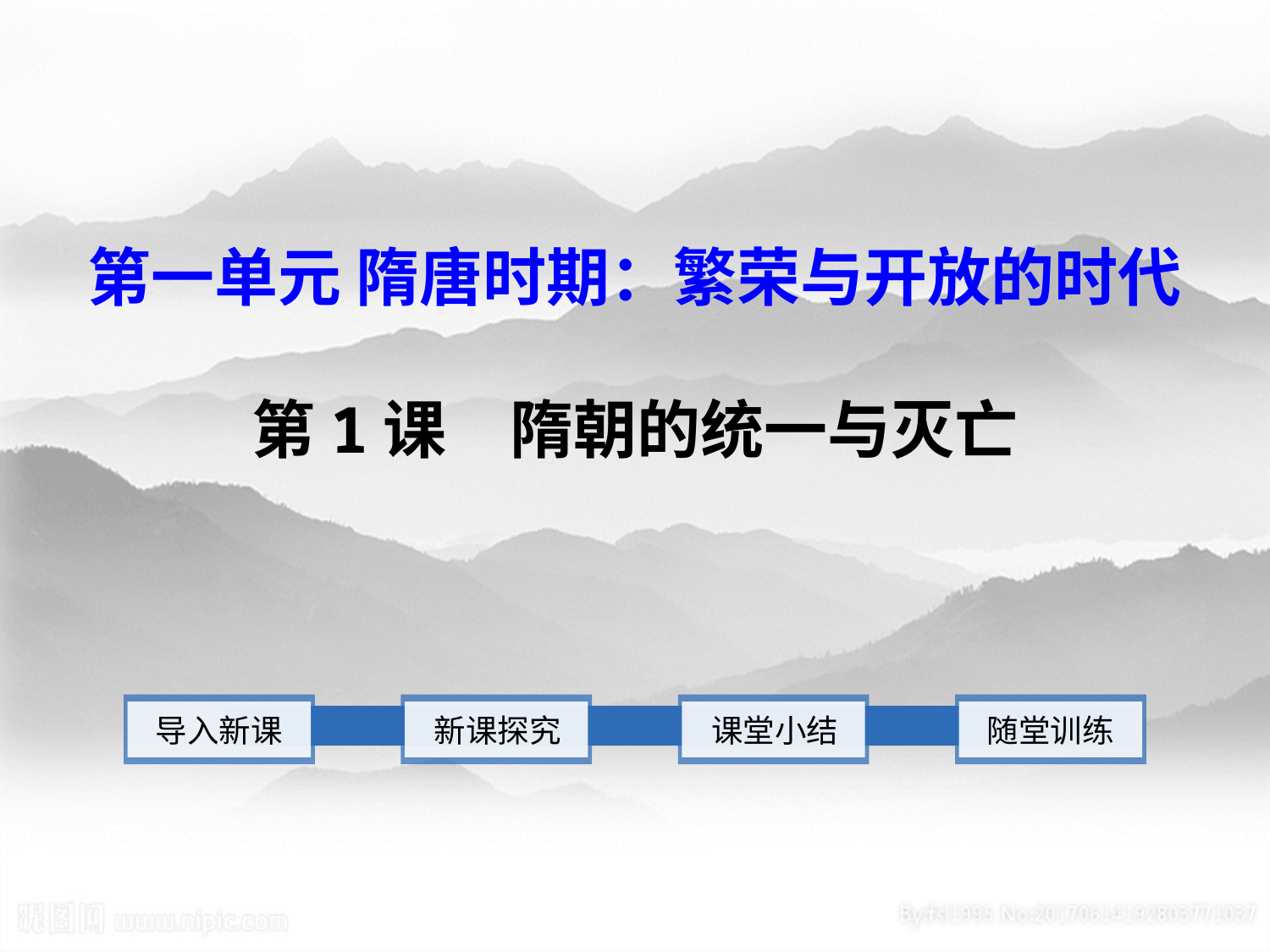

第一单元 隋唐时期：繁荣与开放的时代

第1课　隋朝的统一与灭亡

导入新课

新课探究

课堂小结

随堂训练